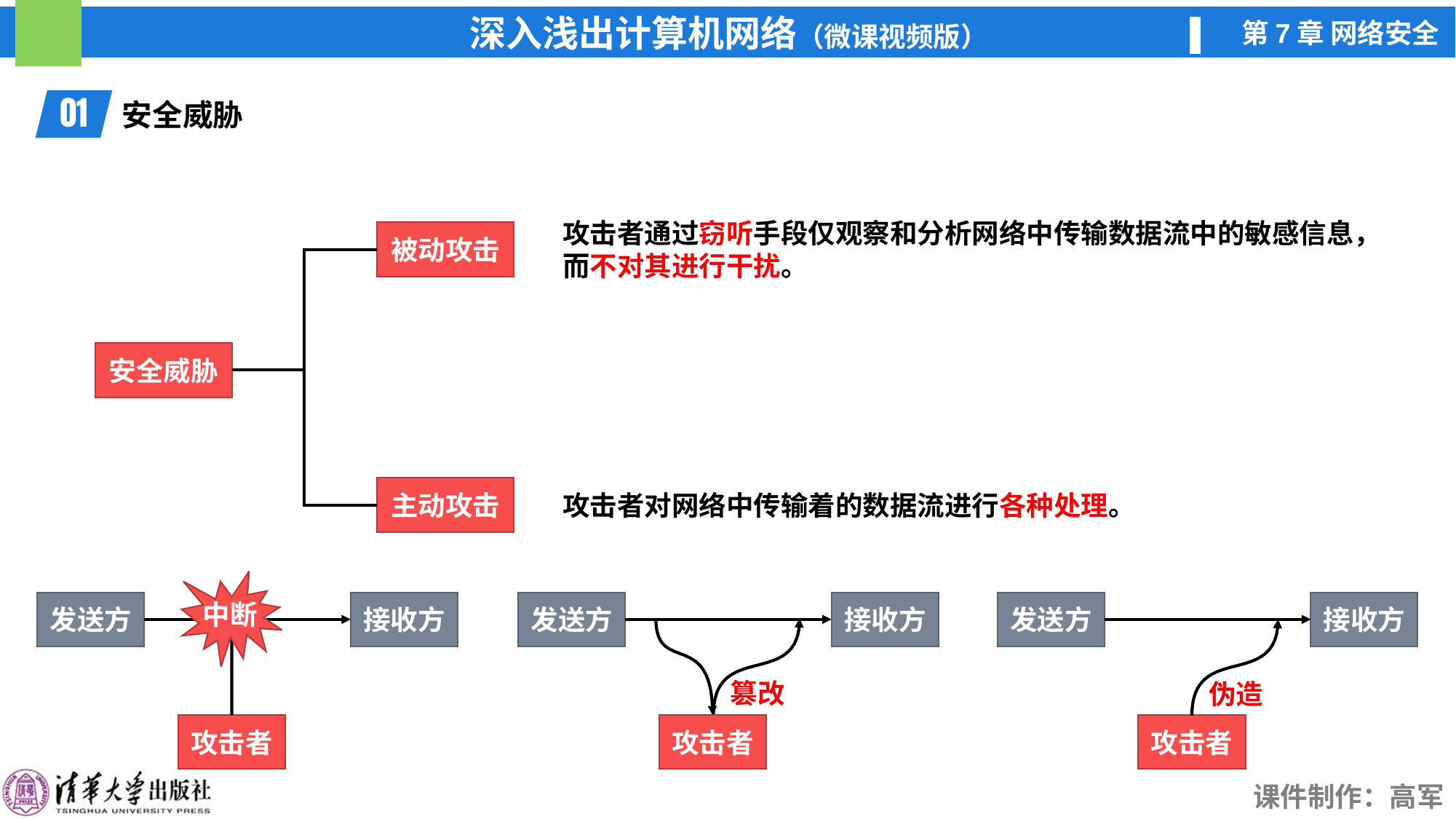

01
安全威胁
攻击者通过窃听手段仅观察和分析网络中传输数据流中的敏感信息，而不对其进行干扰。
被动攻击
安全威胁
主动攻击
攻击者对网络中传输着的数据流进行各种处理。

中断
发送方
接收方
发送方
接收方
攻击者
发送方
接收方
攻击者
篡改
伪造
攻击者